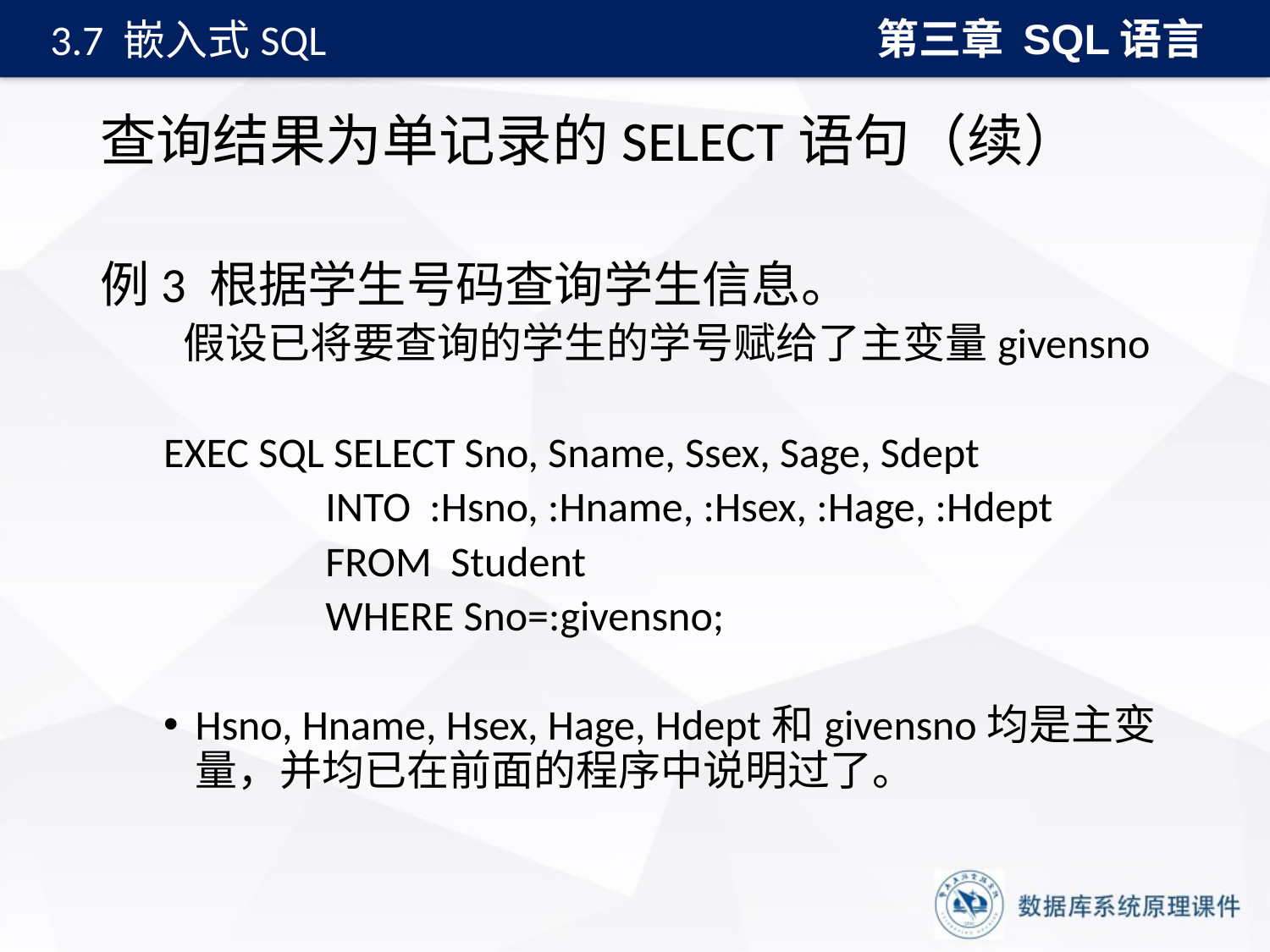

第三章 SQL语言
3.7 嵌入式SQL
# 查询结果为单记录的SELECT语句（续）
例3 根据学生号码查询学生信息。
 假设已将要查询的学生的学号赋给了主变量givensno

EXEC SQL SELECT Sno, Sname, Ssex, Sage, Sdept
                 INTO  :Hsno, :Hname, :Hsex, :Hage, :Hdept
                 FROM  Student
                 WHERE Sno=:givensno;

Hsno, Hname, Hsex, Hage, Hdept和givensno均是主变量，并均已在前面的程序中说明过了。